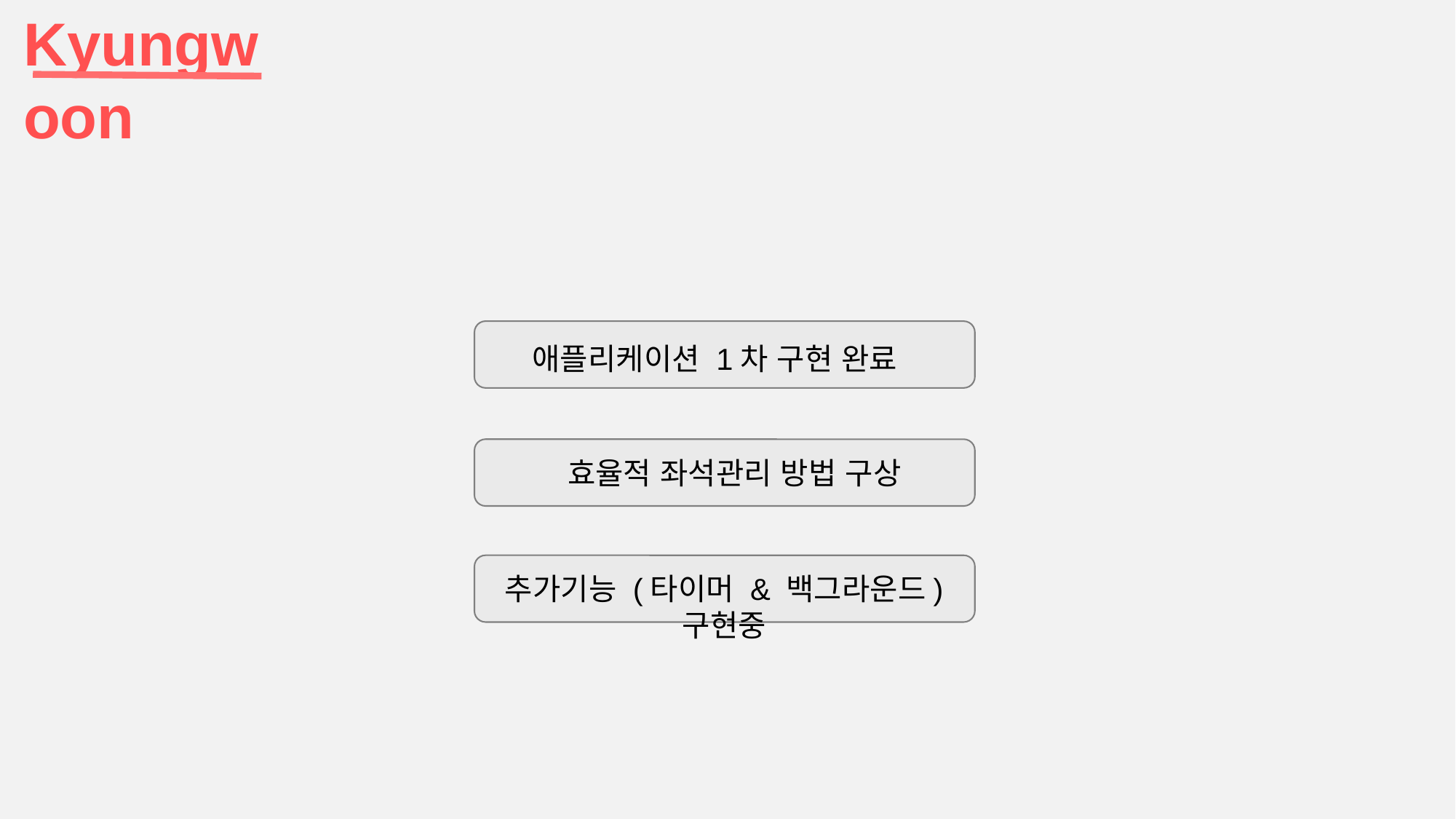

Kyungwoon

애플리케이션 1차 구현 완료

효율적 좌석관리 방법 구상

추가기능 (타이머 & 백그라운드) 구현중